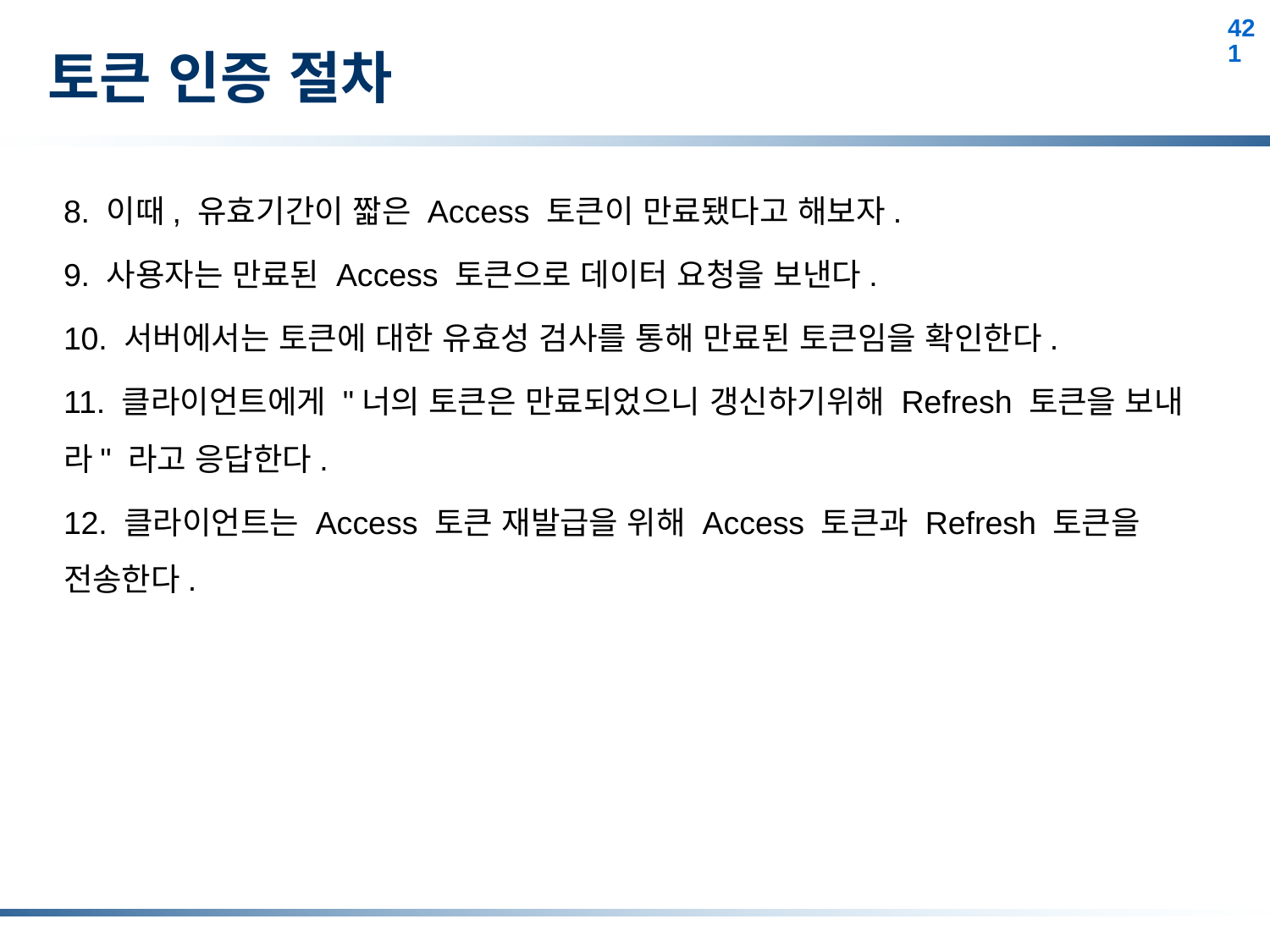

# 토큰 인증 절차
8. 이때, 유효기간이 짧은 Access 토큰이 만료됐다고 해보자.
9. 사용자는 만료된 Access 토큰으로 데이터 요청을 보낸다.
10. 서버에서는 토큰에 대한 유효성 검사를 통해 만료된 토큰임을 확인한다.
11. 클라이언트에게 "너의 토큰은 만료되었으니 갱신하기위해 Refresh 토큰을 보내라" 라고 응답한다.
12. 클라이언트는 Access 토큰 재발급을 위해 Access 토큰과 Refresh 토큰을 전송한다.